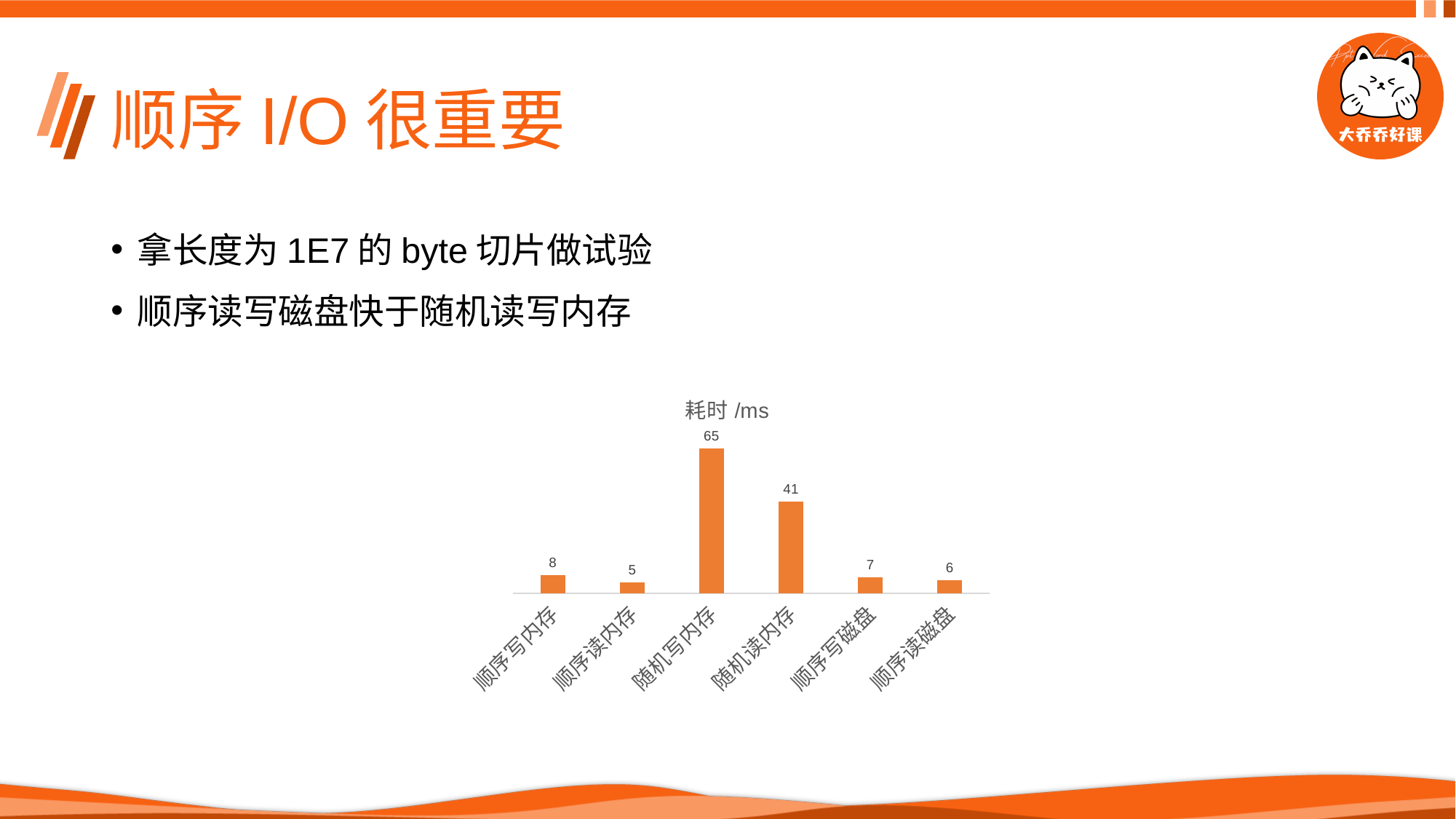

# 顺序I/O很重要
| 操作 | 耗时/ms |
| --- | --- |
| 顺序写内存 | 8 |
| 顺序读内存 | 5 |
| 随机写内存 | 65 |
| 随机读内存 | 41 |
| 顺序写磁盘 | 7 |
| 顺序读磁盘 | 6 |
拿长度为1E7的byte切片做试验
顺序读写磁盘快于随机读写内存

### Chart:

| Category | 耗时/ms |
|---|---|
| 顺序写内存 | 8.0 |
| 顺序读内存 | 5.0 |
| 随机写内存 | 65.0 |
| 随机读内存 | 41.0 |
| 顺序写磁盘 | 7.0 |
| 顺序读磁盘 | 6.0 |